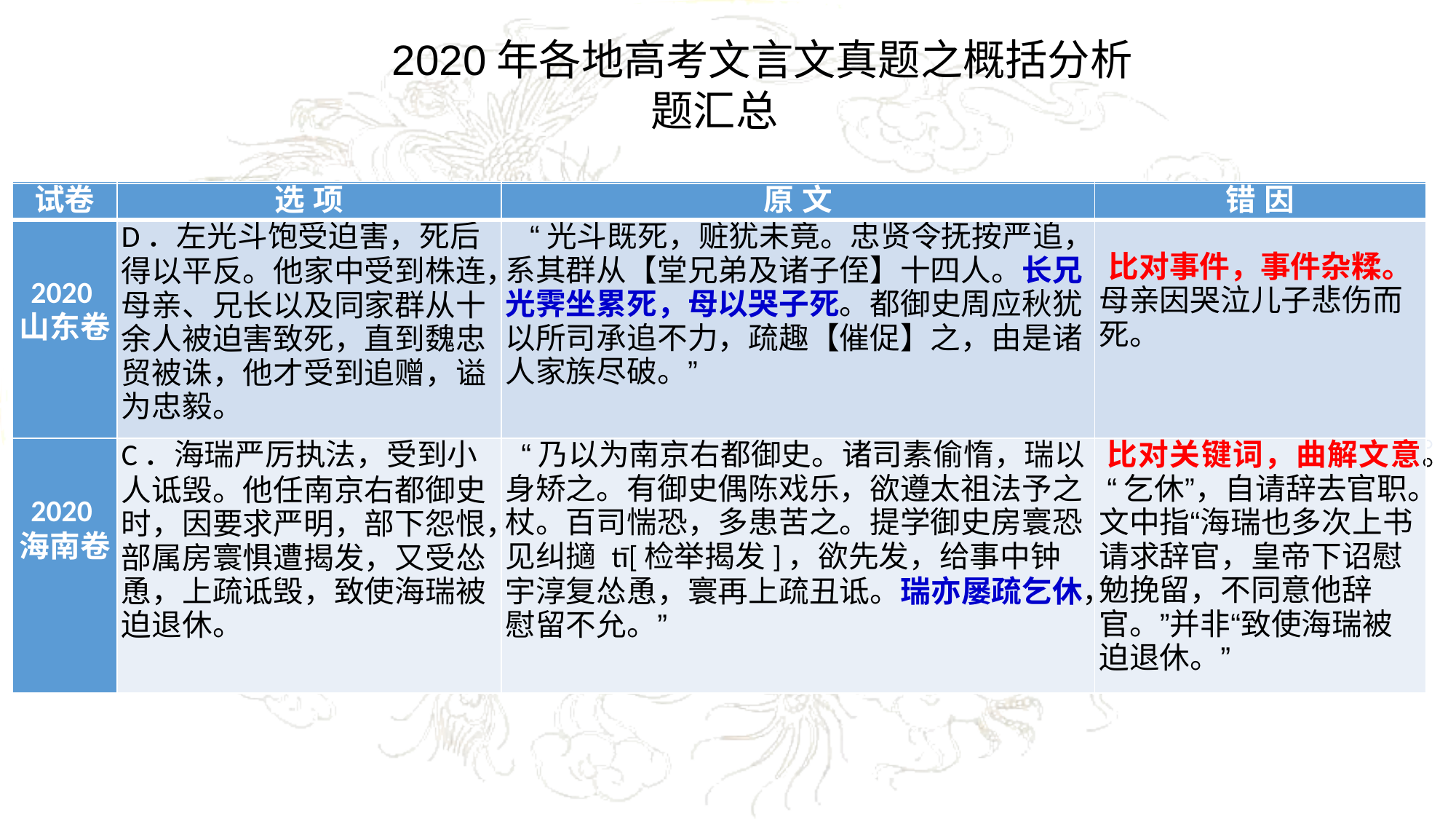

2020年各地高考文言文真题之概括分析题汇总
| 试卷 | 选 项 | 原 文 | 错 因 |
| --- | --- | --- | --- |
| 2020山东卷 | D．左光斗饱受迫害，死后得以平反。他家中受到株连，母亲、兄长以及同家群从十余人被迫害致死，直到魏忠贸被诛，他才受到追赠，谥为忠毅。 | “光斗既死，赃犹未竟。忠贤令抚按严追，系其群从【堂兄弟及诸子侄】十四人。长兄光霁坐累死，母以哭子死。都御史周应秋犹以所司承追不力，疏趣【催促】之，由是诸人家族尽破。” | 比对事件，事件杂糅。 母亲因哭泣儿子悲伤而死。 |
| 2020海南卷 | C．海瑞严厉执法，受到小人诋毁。他任南京右都御史时，因要求严明，部下怨恨，部属房寰惧遭揭发，又受怂恿，上疏诋毁，致使海瑞被迫退休。 | “乃以为南京右都御史。诸司素偷惰，瑞以身矫之。有御史偶陈戏乐，欲遵太祖法予之杖。百司惴恐，多患苦之。提学御史房寰恐见纠擿 tī[检举揭发]，欲先发，给事中钟宇淳复怂恿，寰再上疏丑诋。瑞亦屡疏乞休，慰留不允。” | 比对关键词，曲解文意。 “乞休”，自请辞去官职。文中指“海瑞也多次上书请求辞官，皇帝下诏慰勉挽留，不同意他辞官。”并非“致使海瑞被迫退休。” |
| 试卷 | 选 项 | 原 文 | 错 因 |
| --- | --- | --- | --- |
| 2020山东卷 | D．左光斗饱受迫害，死后得以平反。他家中受到株连，母亲、兄长以及同家群从十余人被迫害致死，直到魏忠贸被诛，他才受到追赠，谥为忠毅。 | “光斗既死，赃犹未竟。忠贤令抚按严追，系其群从【堂兄弟及诸子侄】十四人。长兄光霁坐累死，母以哭子死。都御史周应秋犹以所司承追不力，疏趣【催促】之，由是诸人家族尽破。” | 比对事件，事件杂糅。 母亲因哭泣儿子悲伤而死。 |
| 2020海南卷 | C．海瑞严厉执法，受到小人诋毁。他任南京右都御史时，因要求严明，部下怨恨，部属房寰惧遭揭发，又受怂恿，上疏诋毁，致使海瑞被迫退休。 | “乃以为南京右都御史。诸司素偷惰，瑞以身矫之。有御史偶陈戏乐，欲遵太祖法予之杖。百司惴恐，多患苦之。提学御史房寰恐见纠擿 tī[检举揭发]，欲先发，给事中钟宇淳复怂恿，寰再上疏丑诋。瑞亦屡疏乞休，慰留不允。” | 比对关键词，曲解文意。 “乞休”，自请辞去官职。文中指“海瑞也多次上书请求辞官，皇帝下诏慰勉挽留，不同意他辞官。”并非“致使海瑞被迫退休。” |